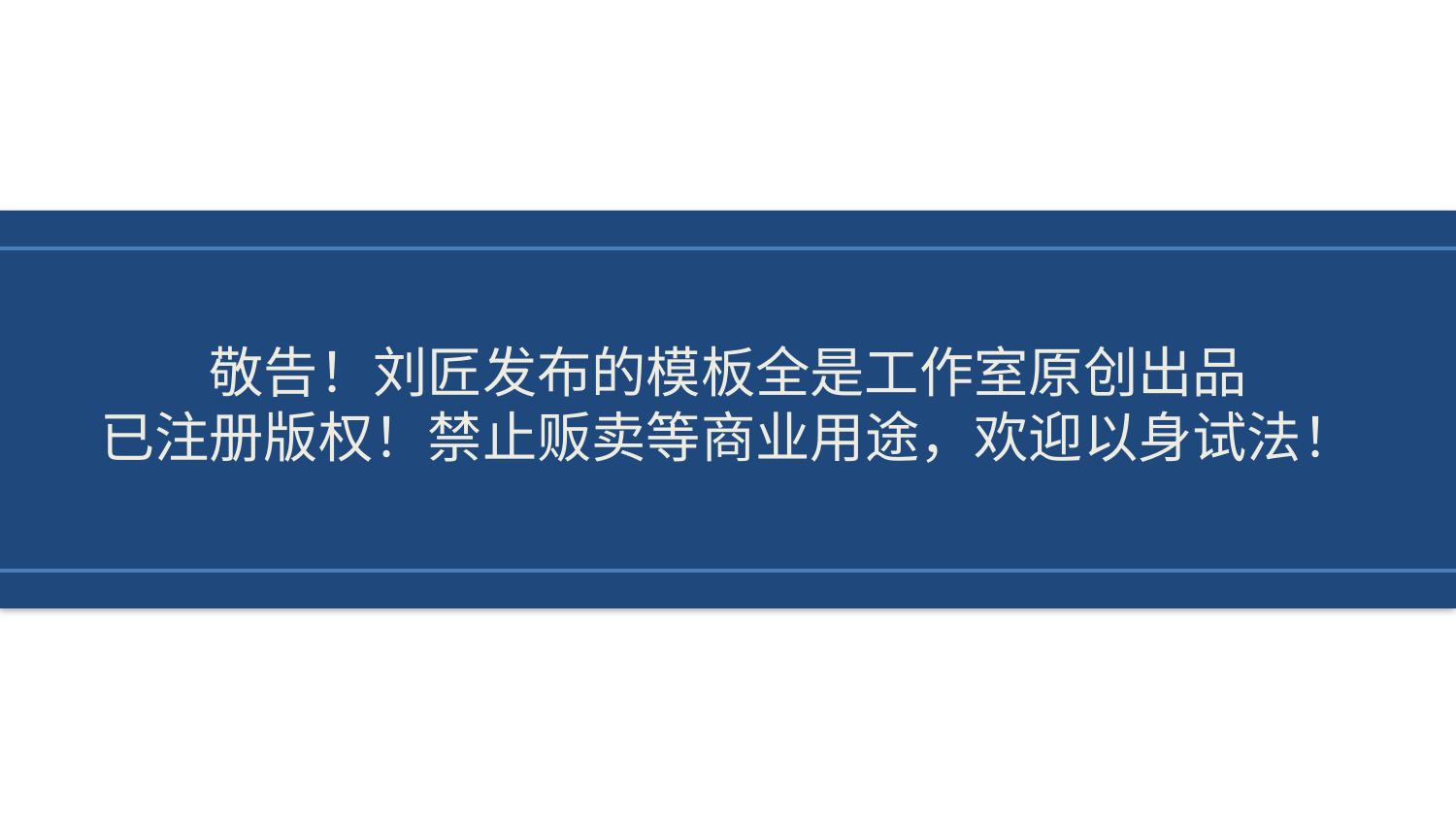

敬告！刘匠发布的模板全是工作室原创出品
已注册版权！禁止贩卖等商业用途，欢迎以身试法！